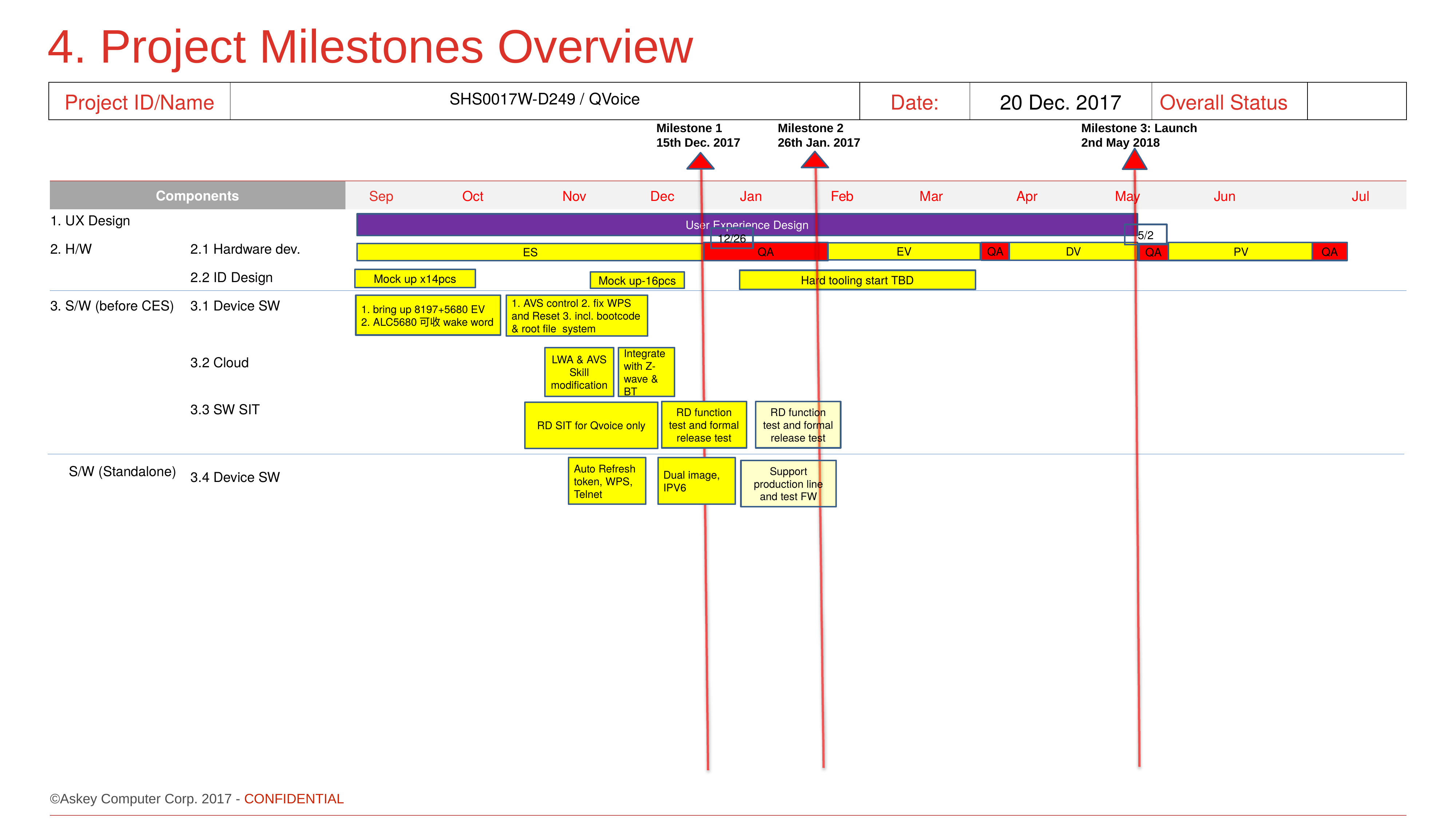

# 4. Project Milestones Overview
| Project ID/Name | SHS0017W-D249 / QVoice | Date: | 20 Dec. 2017 | Overall Status |  |
| --- | --- | --- | --- | --- | --- |
Milestone 2
26th Jan. 2017
Milestone 1
15th Dec. 2017
Milestone 3: Launch
2nd May 2018

| Components |  | Sep | Oct | Nov | Dec | Jan | Feb | Mar | Apr | May | Jun |  | Jul |
| --- | --- | --- | --- | --- | --- | --- | --- | --- | --- | --- | --- | --- | --- |
| 1. UX Design |  |  |  |  |  |  |  |  |  |  |  |  |  |
| 2. H/W | 2.1 Hardware dev. |  |  |  |  |  |  |  |  |  |  |  |  |
|  | 2.2 ID Design |  |  |  |  |  |  |  |  |  |  |  |  |
| 3. S/W (before CES) | 3.1 Device SW |  |  |  |  |  |  |  |  |  |  |  |  |
|  |  |  |  |  |  |  |  |  |  |  |  |  |  |
|  | 3.2 Cloud 3.3 SW SIT |  |  |  |  |  |  |  |  |  |  |  |  |
|  |  |  |  |  |  |  |  |  |  |  |  |  |  |
| S/W (Standalone) | 3.4 Device SW |  |  |  |  |  |  |  |  |  |  |  |  |
|  |  |  |  |  |  |  |  |  |  |  |  |  |  |
|  |  |  |  |  |  |  |  |  |  |  |  |  |  |
|  |  |  |  |  |  |  |  |  |  |  |  |  |  |
|  |  |  |  |  |  |  |  |  |  |  |  |  |  |
|  |  |  |  |  |  |  |  |  |  |  |  |  |  |
|  |  |  |  |  |  |  |  |  |  |  |  |  |  |
|  |  |  |  |  |  |  |  |  |  |  |  |  |  |
|  |  |  |  |  |  |  |  |  |  |  |  |  |  |
|  |  |  |  |  |  |  |  |  |  |  |  |  |  |
|  |  |  |  |  |  |  |  |  |  |  |  |  |  |
|  |  |  |  |  |  |  |  |  |  |  |  |  |  |
|  |  |  |  |  |  |  |  |  |  |  |  |  |  |
User Experience Design
5/2
12/26
QA
QA
DV
PV
QA
EV
ES
QA
Mock up x14pcs
Hard tooling start TBD
Mock up-16pcs
1. bring up 8197+5680 EV 2. ALC5680可收wake word
1. AVS control 2. fix WPS and Reset 3. incl. bootcode & root file  system
LWA & AVS Skill modification
Integrate with Z-wave & BT
RD function test and formal release test
RD function test and formal release test
RD SIT for Qvoice only
Auto Refresh token, WPS, Telnet
Dual image, IPV6
Support production line and test FW